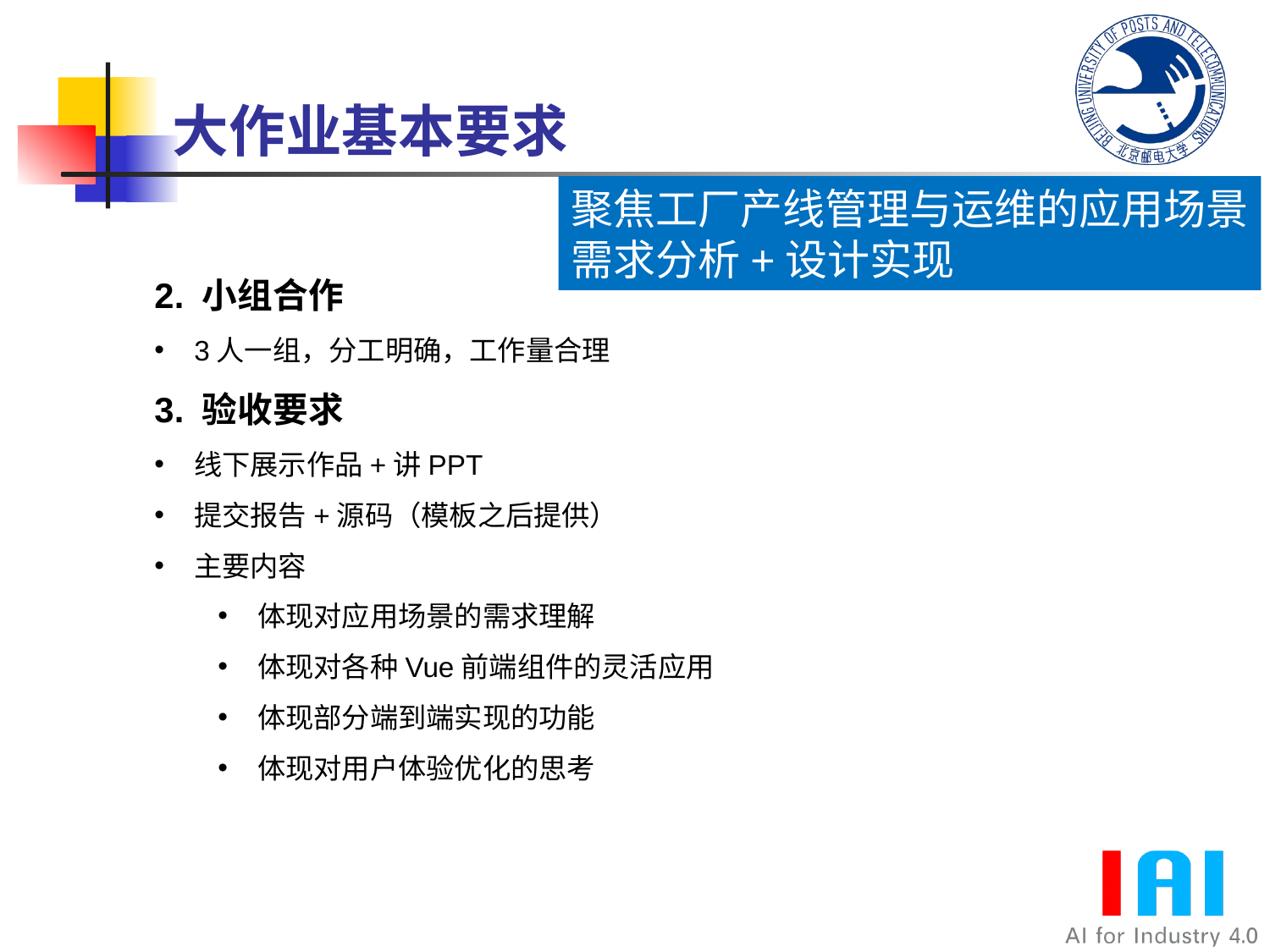

# 大作业基本要求
聚焦工厂产线管理与运维的应用场景
需求分析+设计实现
2. 小组合作
3人一组，分工明确，工作量合理
3. 验收要求
线下展示作品+讲PPT
提交报告+源码（模板之后提供）
主要内容
体现对应用场景的需求理解
体现对各种Vue前端组件的灵活应用
体现部分端到端实现的功能
体现对用户体验优化的思考